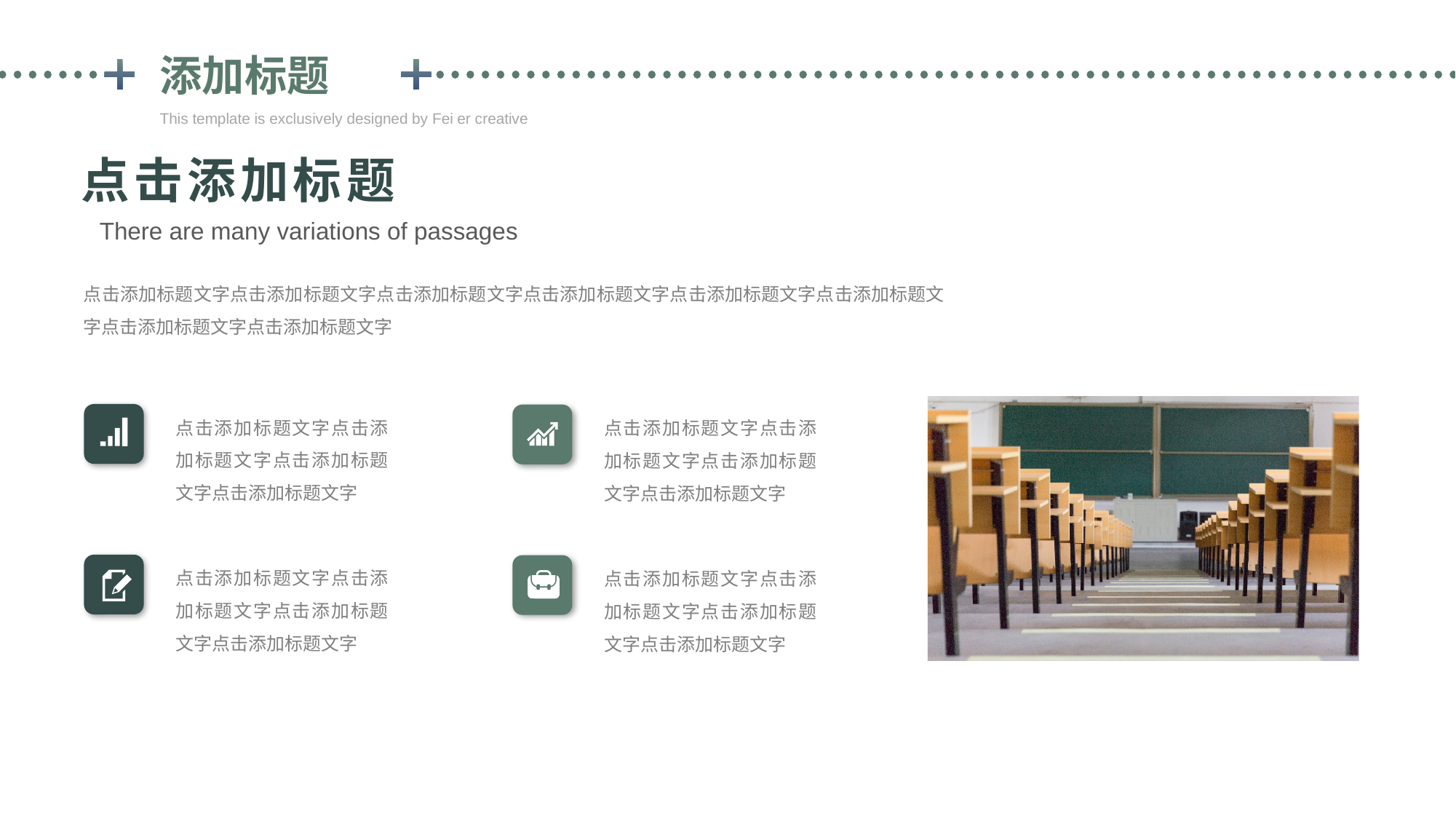

添加标题

This template is exclusively designed by Fei er creative
点击添加标题
There are many variations of passages
点击添加标题文字点击添加标题文字点击添加标题文字点击添加标题文字点击添加标题文字点击添加标题文字点击添加标题文字点击添加标题文字

点击添加标题文字点击添加标题文字点击添加标题文字点击添加标题文字
点击添加标题文字点击添加标题文字点击添加标题文字点击添加标题文字

点击添加标题文字点击添加标题文字点击添加标题文字点击添加标题文字
点击添加标题文字点击添加标题文字点击添加标题文字点击添加标题文字